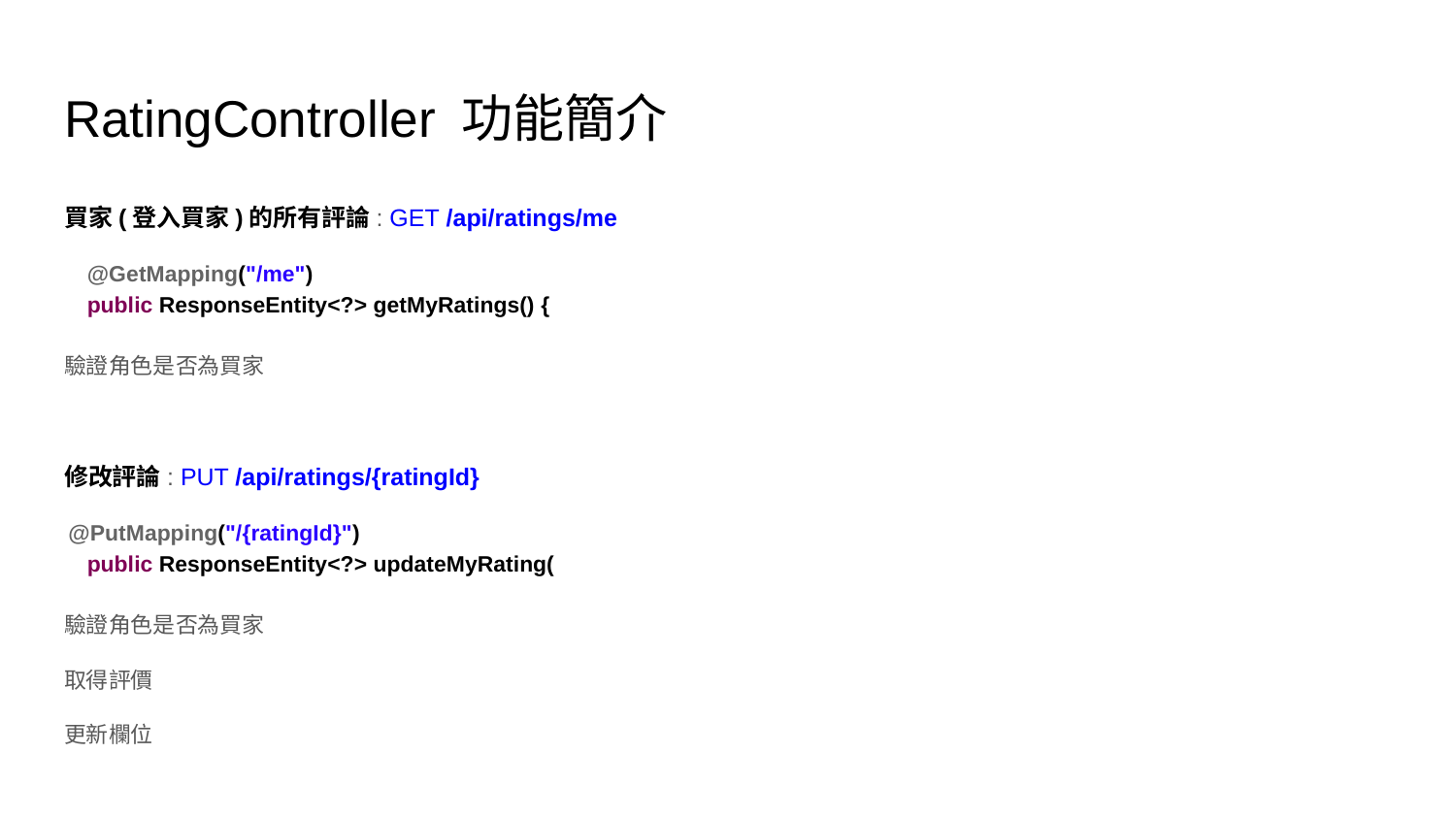

# RatingController 功能簡介
買家(登入買家)的所有評論: GET /api/ratings/me
   @GetMapping("/me")
   public ResponseEntity<?> getMyRatings() {

驗證角色是否為買家

修改評論: PUT /api/ratings/{ratingId}
@PutMapping("/{ratingId}")
   public ResponseEntity<?> updateMyRating(

驗證角色是否為買家
取得評價
更新欄位